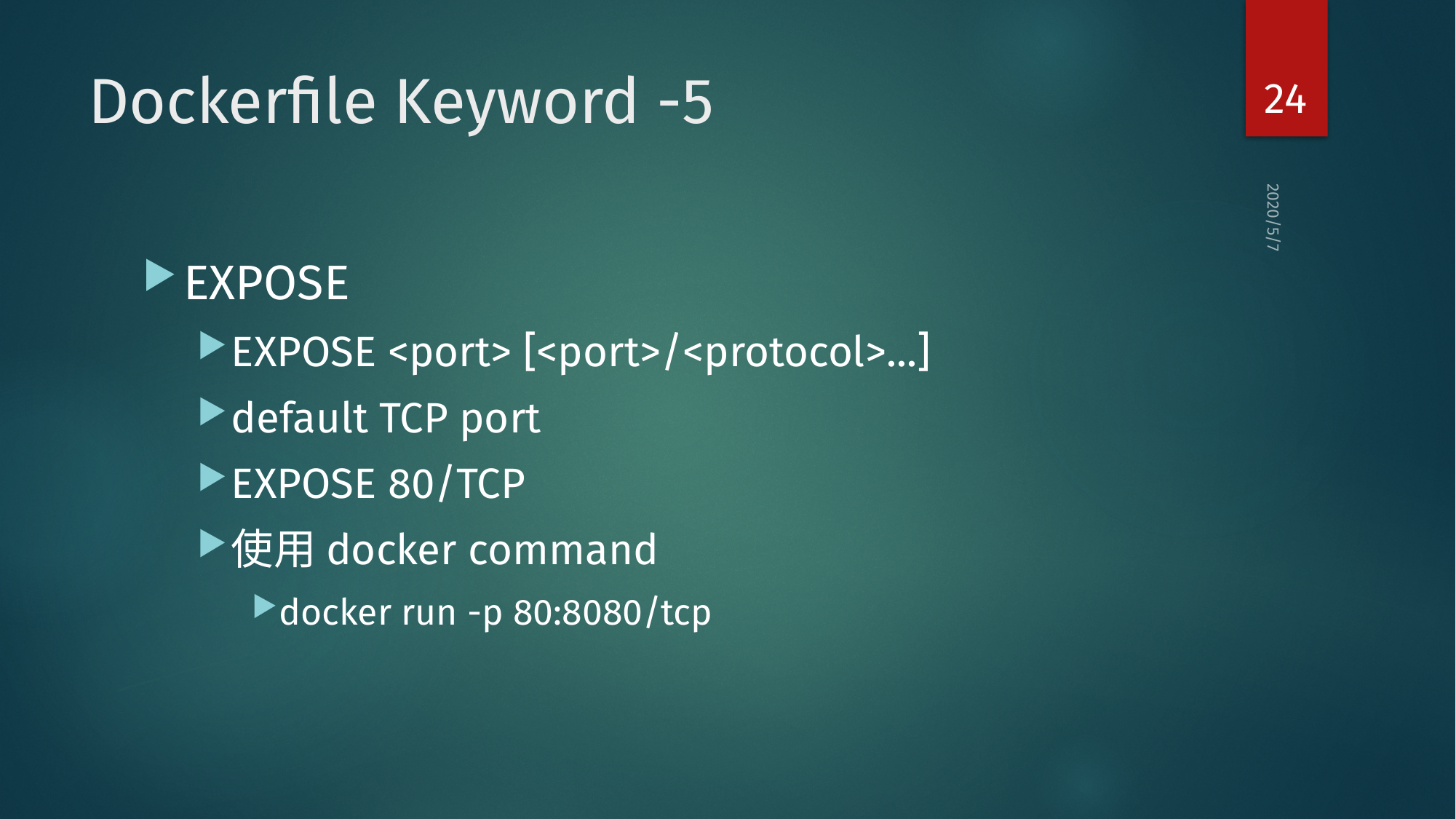

24
# Dockerfile Keyword -5
2020/5/7
EXPOSE
EXPOSE <port> [<port>/<protocol>...]
default TCP port
EXPOSE 80/TCP
使用docker command
docker run -p 80:8080/tcp